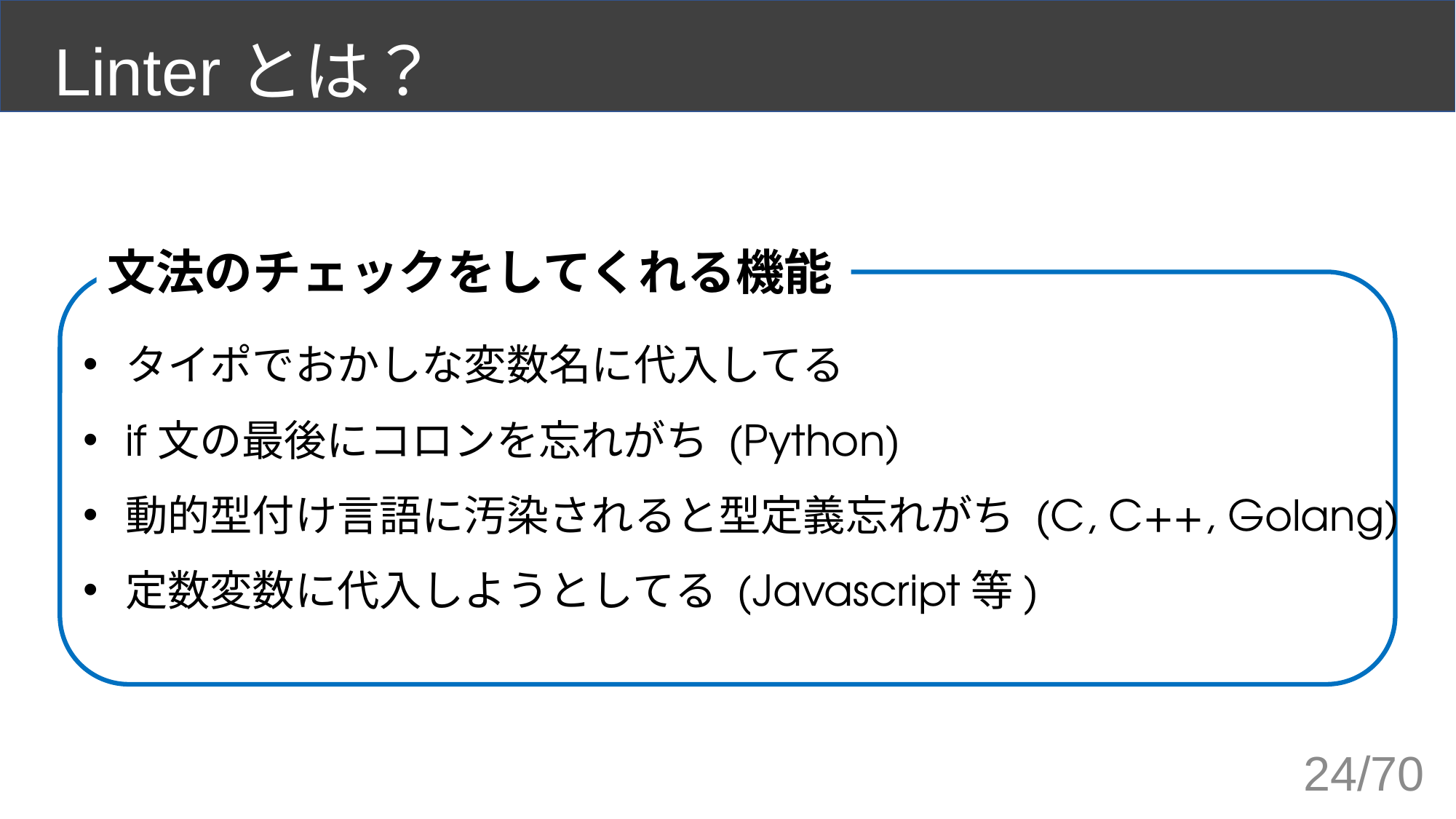

# Linterとは？
文法のチェックをしてくれる機能

タイポでおかしな変数名に代入してる
if文の最後にコロンを忘れがち (Python)
動的型付け言語に汚染されると型定義忘れがち (C, C++, Golang)
定数変数に代入しようとしてる (Javascript等)
24